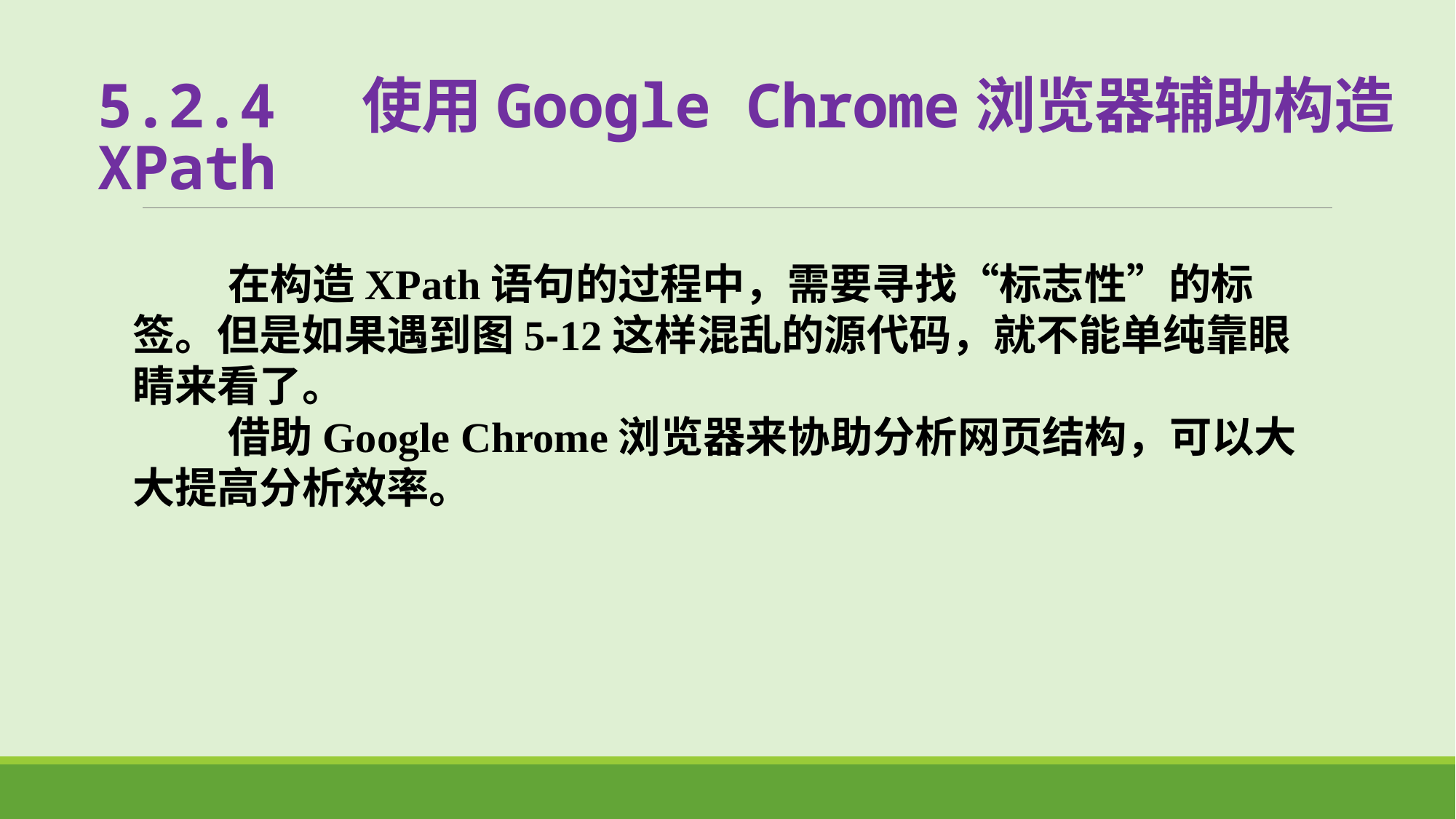

# 5.2.4  使用Google Chrome浏览器辅助构造XPath
      在构造XPath语句的过程中，需要寻找“标志性”的标签。但是如果遇到图5-12这样混乱的源代码，就不能单纯靠眼睛来看了。
      借助Google Chrome浏览器来协助分析网页结构，可以大大提高分析效率。